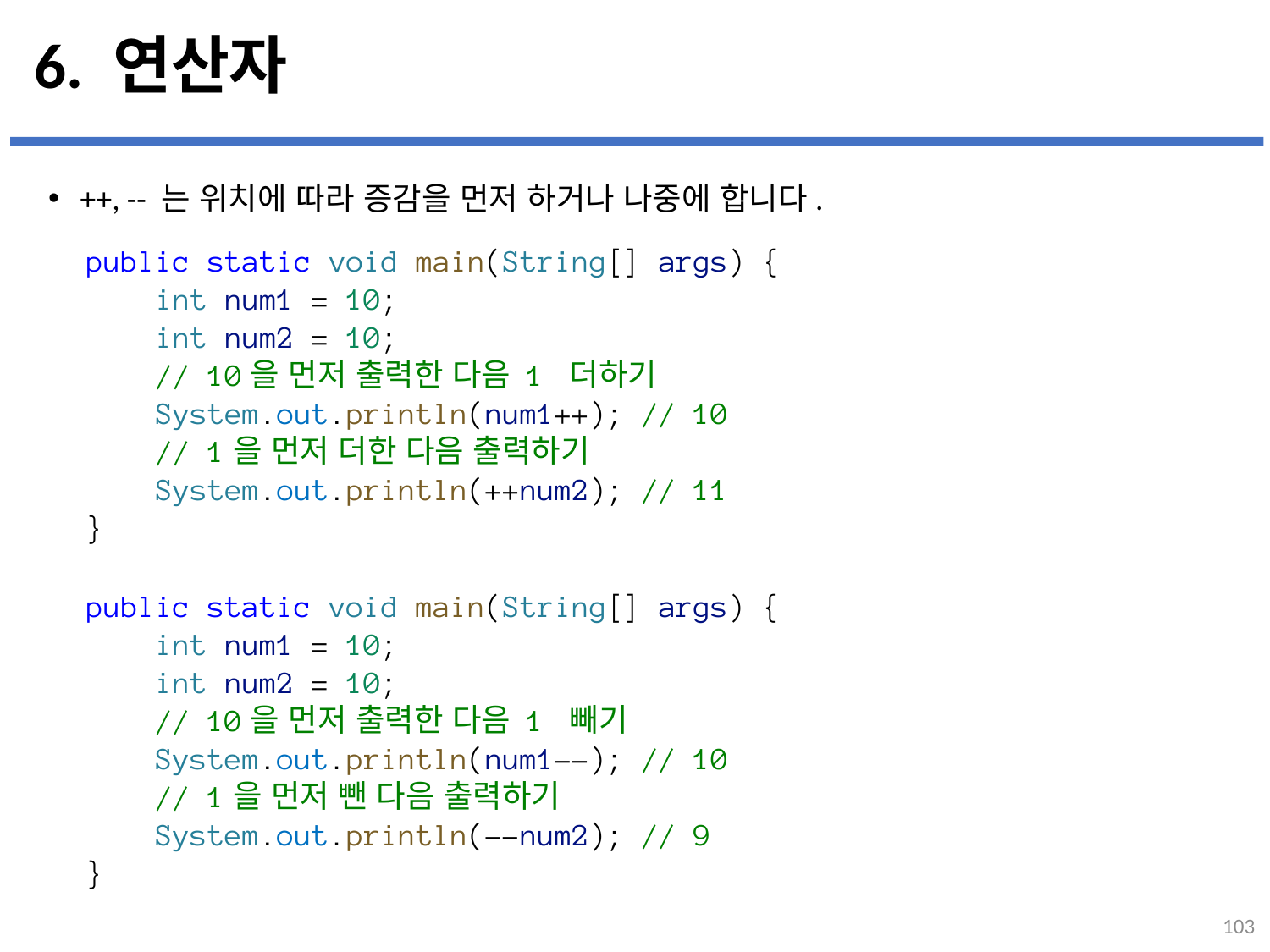

# 6. 연산자
++, -- 는 위치에 따라 증감을 먼저 하거나 나중에 합니다.

...

설명
public static void main(String[] args) {
    int num1 = 10;
    int num2 = 10;
    // 10을 먼저 출력한 다음 1 더하기
    System.out.println(num1++); // 10
    // 1을 먼저 더한 다음 출력하기
    System.out.println(++num2); // 11
}
public static void main(String[] args) {
    int num1 = 10;
    int num2 = 10;
    // 10을 먼저 출력한 다음 1 빼기
    System.out.println(num1--); // 10
    // 1을 먼저 뺀 다음 출력하기
    System.out.println(--num2); // 9
}
103